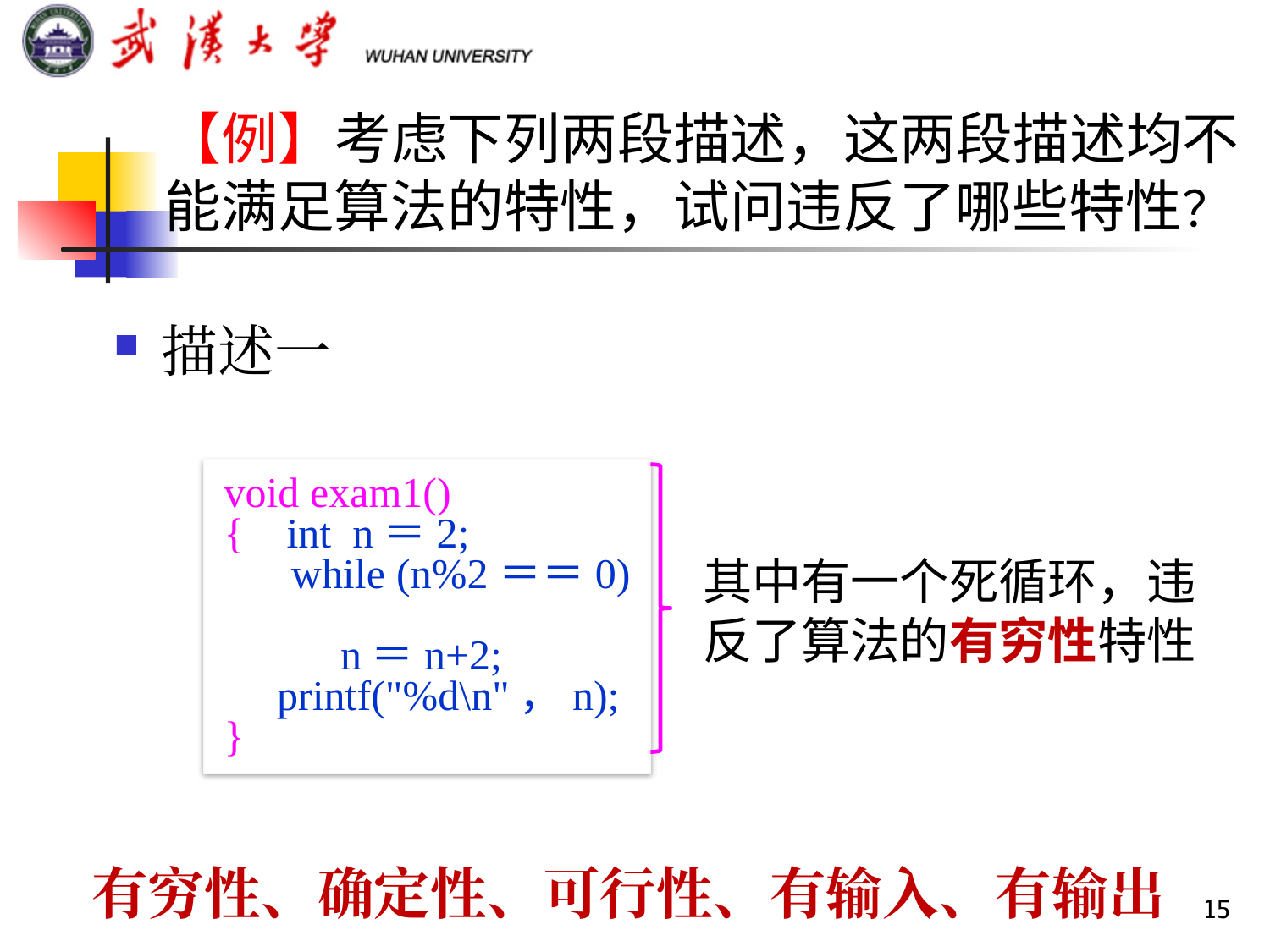

【例】考虑下列两段描述，这两段描述均不能满足算法的特性，试问违反了哪些特性？
描述一
void exam1()
{    int  n＝2;
      while (n%2＝＝0)
           n＝n+2;
     printf("%d\n"，n);
}

其中有一个死循环，违反了算法的有穷性特性
有穷性、确定性、可行性、有输入、有输出
15